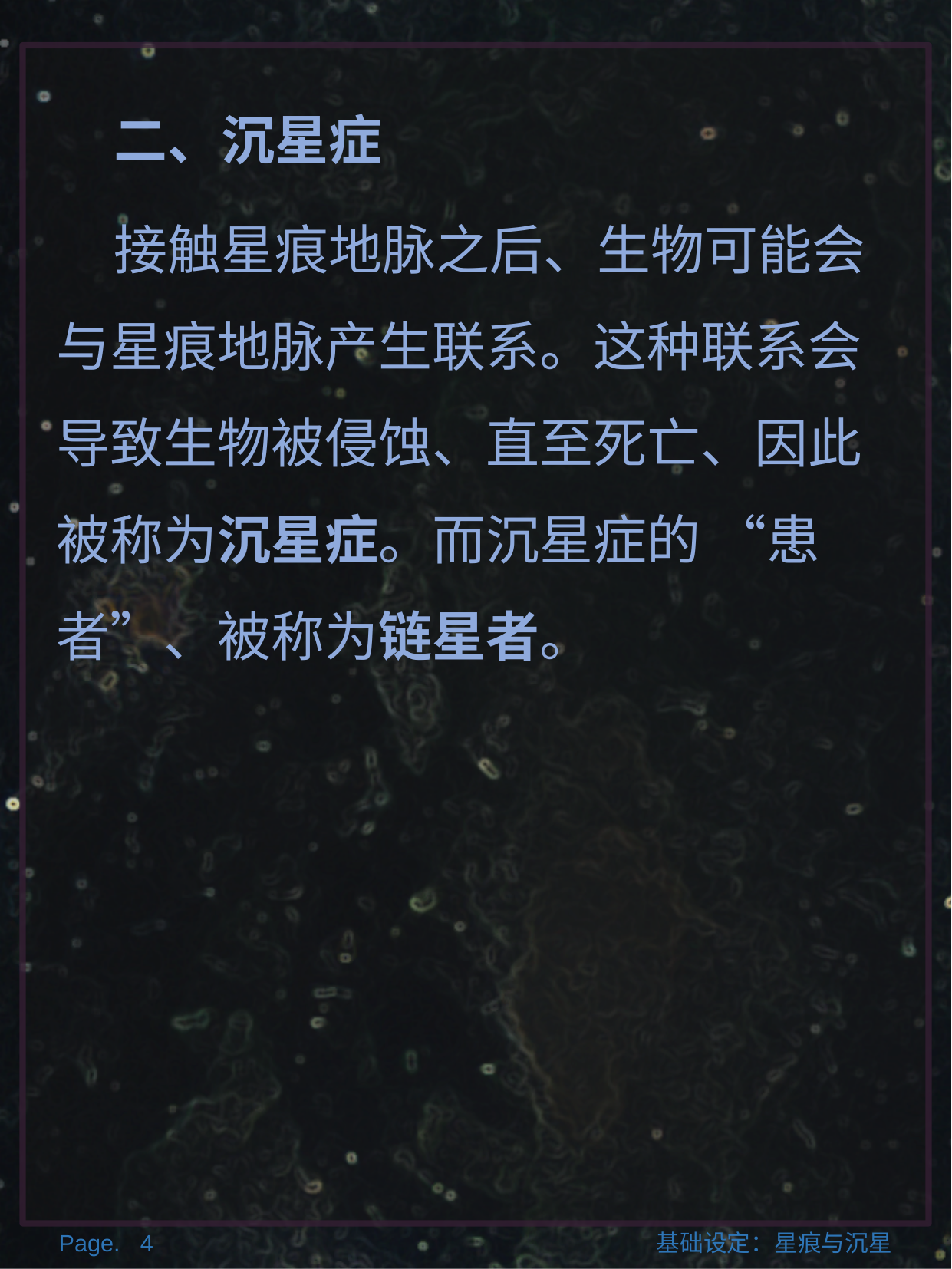

二、沉星症
接触星痕地脉之后、生物可能会与星痕地脉产生联系。这种联系会导致生物被侵蚀、直至死亡、因此被称为沉星症。而沉星症的 “患者”、被称为链星者。

4
基础设定：星痕与沉星